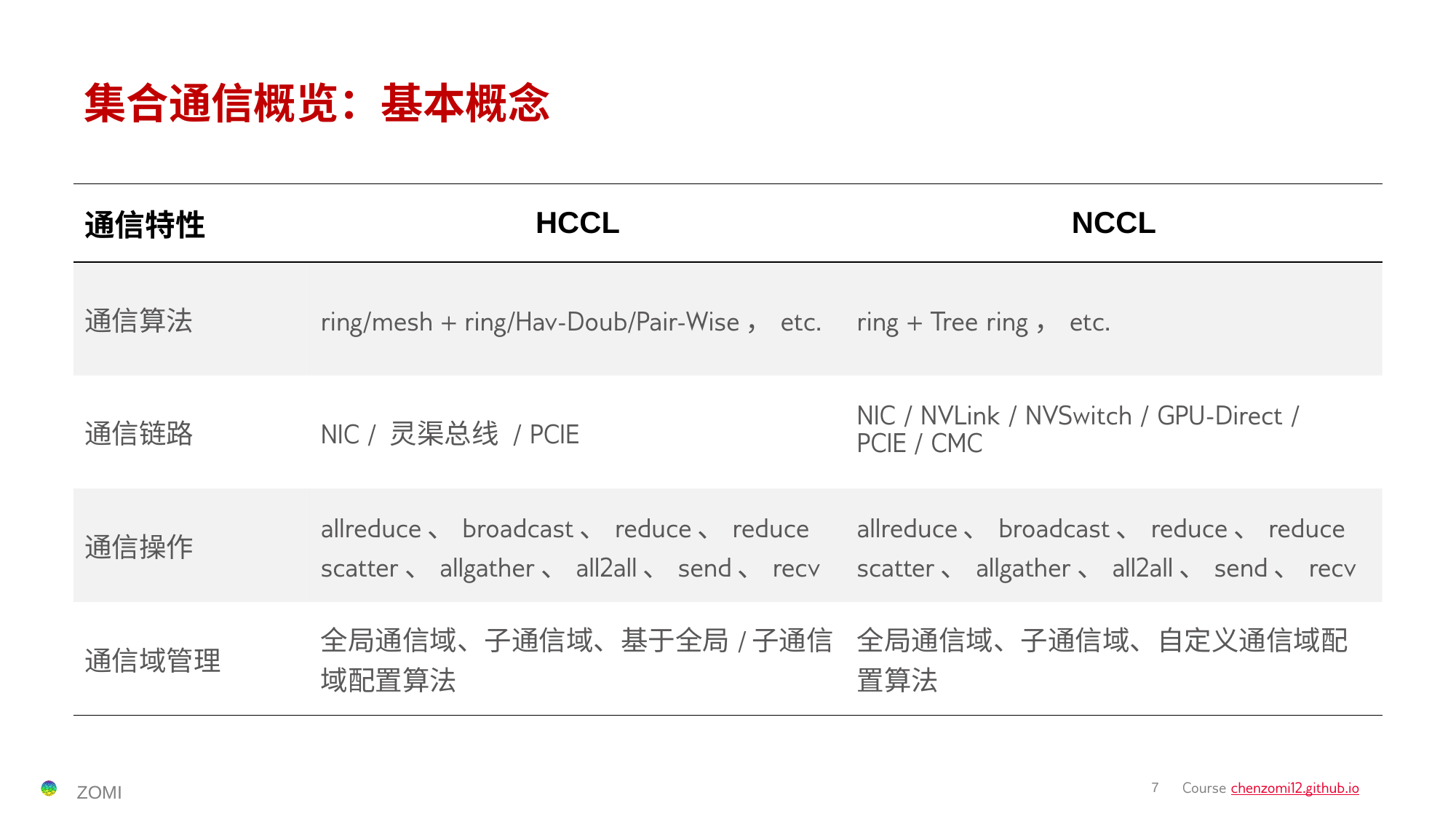

# 集合通信概览：基本概念
| 通信特性 | HCCL | NCCL |
| --- | --- | --- |
| 通信算法 | ring/mesh + ring/Hav-Doub/Pair-Wise，etc. | ring + Tree ring，etc. |
| 通信链路 | NIC / 灵渠总线 / PCIE | NIC / NVLink / NVSwitch / GPU-Direct / PCIE / CMC |
| 通信操作 | allreduce、broadcast、reduce、reduce scatter、allgather、all2all、send、recv | allreduce、broadcast、reduce、reduce scatter、allgather、all2all、send、recv |
| 通信域管理 | 全局通信域、子通信域、基于全局/子通信域配置算法 | 全局通信域、子通信域、自定义通信域配置算法 |